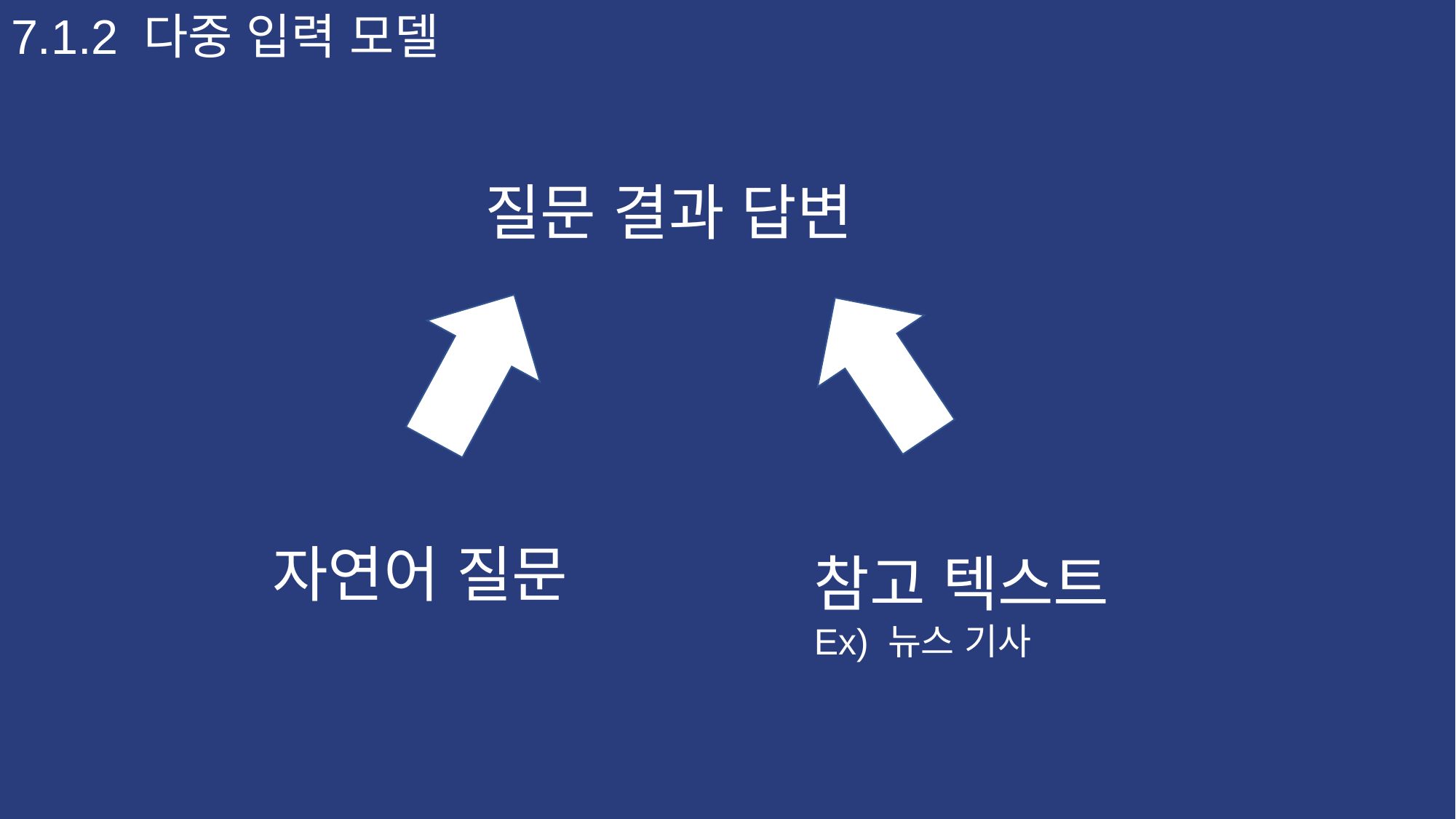

7.1.2 다중 입력 모델
질문 결과 답변

자연어 질문
참고 텍스트
Ex) 뉴스 기사